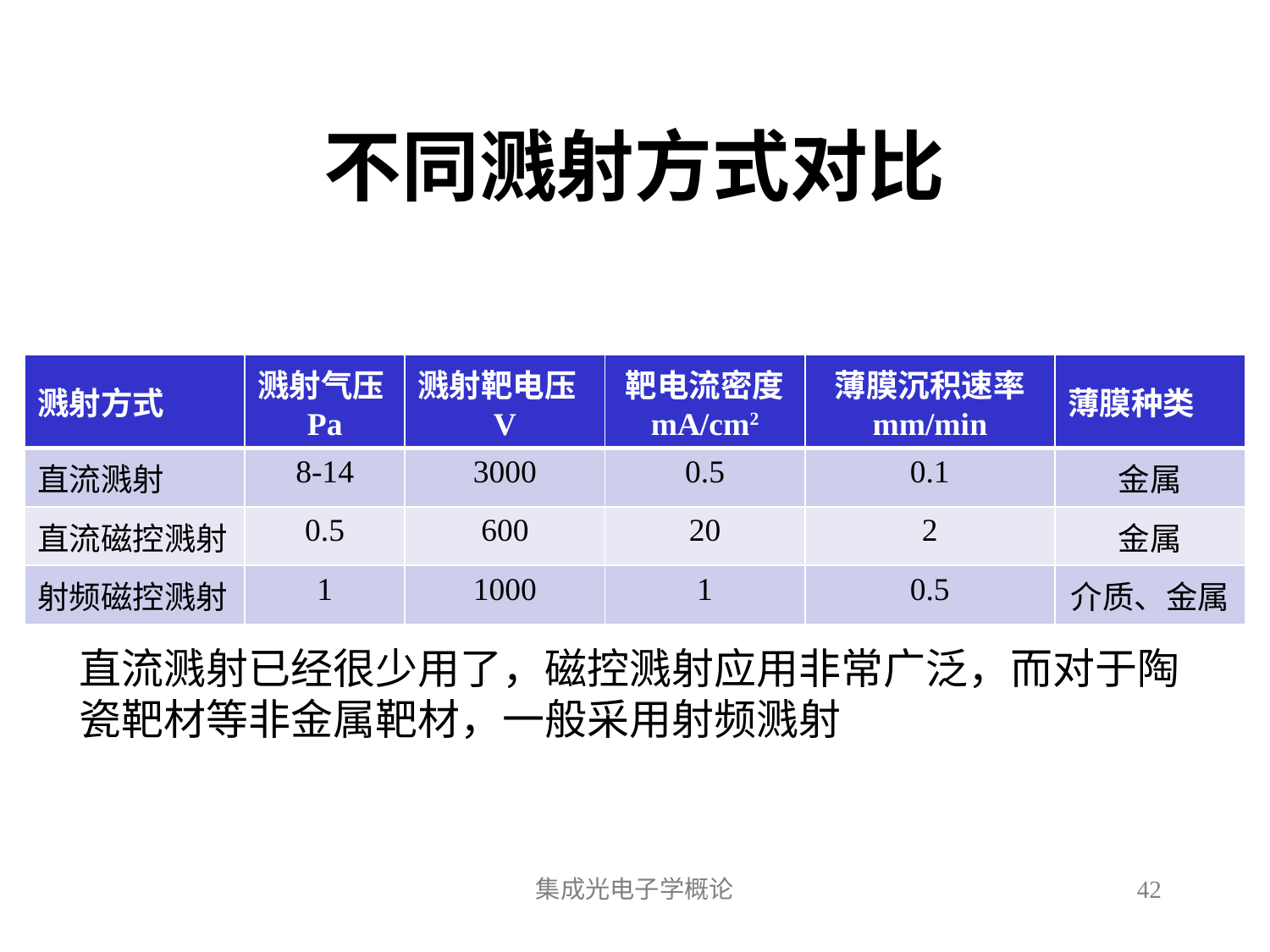

# 不同溅射方式对比
| 溅射方式 | 溅射气压 Pa | 溅射靶电压 V | 靶电流密度 mA/cm2 | 薄膜沉积速率 mm/min | 薄膜种类 |
| --- | --- | --- | --- | --- | --- |
| 直流溅射 | 8-14 | 3000 | 0.5 | 0.1 | 金属 |
| 直流磁控溅射 | 0.5 | 600 | 20 | 2 | 金属 |
| 射频磁控溅射 | 1 | 1000 | 1 | 0.5 | 介质、金属 |
直流溅射已经很少用了，磁控溅射应用非常广泛，而对于陶瓷靶材等非金属靶材，一般采用射频溅射
集成光电子学概论
42